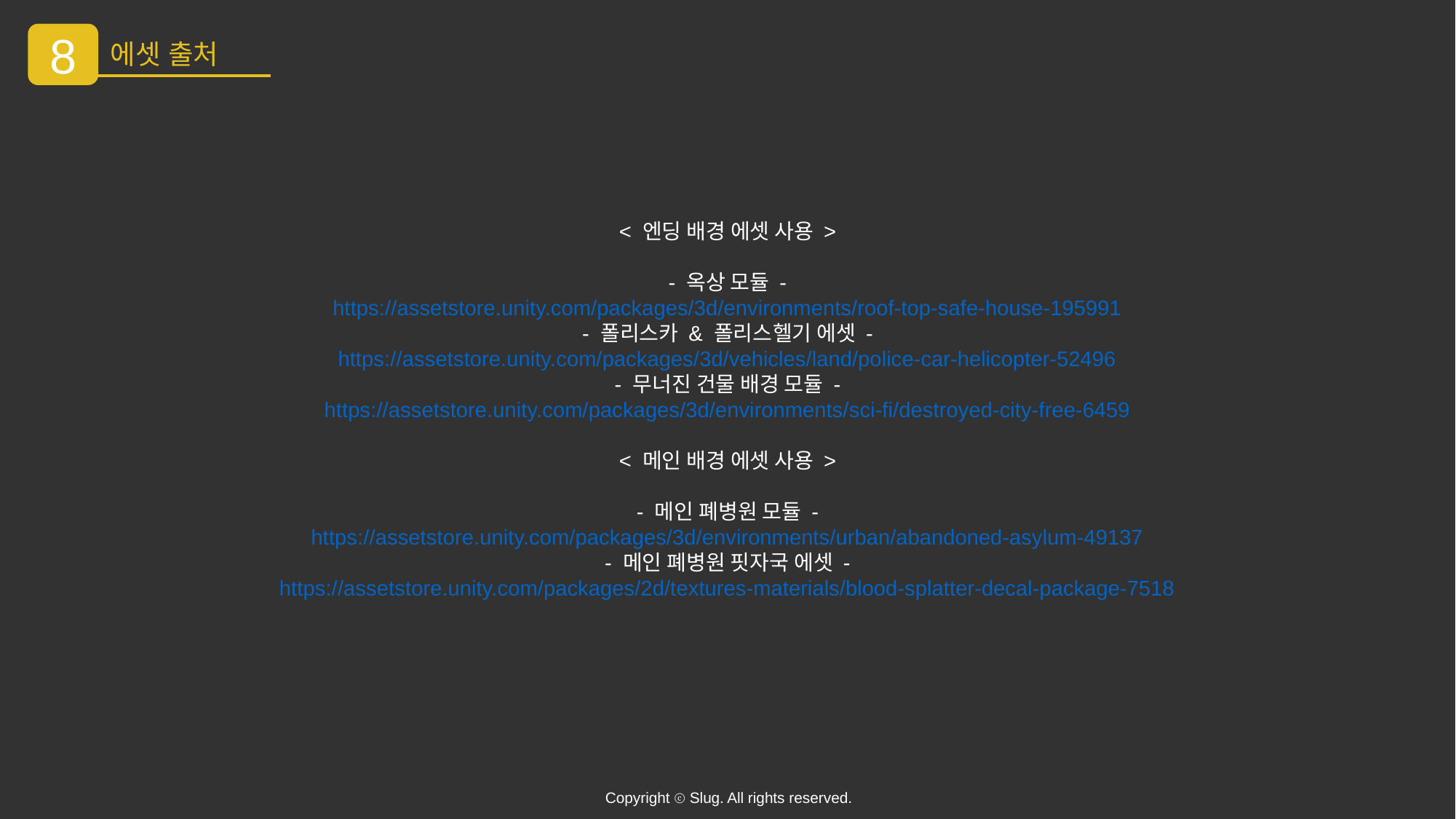

8
에셋 출처
< 엔딩 배경 에셋 사용 >

- 옥상 모듈 -
https://assetstore.unity.com/packages/3d/environments/roof-top-safe-house-195991
- 폴리스카 & 폴리스헬기 에셋 -
https://assetstore.unity.com/packages/3d/vehicles/land/police-car-helicopter-52496
- 무너진 건물 배경 모듈 -
https://assetstore.unity.com/packages/3d/environments/sci-fi/destroyed-city-free-6459

< 메인 배경 에셋 사용 >

- 메인 폐병원 모듈 -
https://assetstore.unity.com/packages/3d/environments/urban/abandoned-asylum-49137
- 메인 폐병원 핏자국 에셋 -
https://assetstore.unity.com/packages/2d/textures-materials/blood-splatter-decal-package-7518
Copyright ⓒ Slug. All rights reserved.